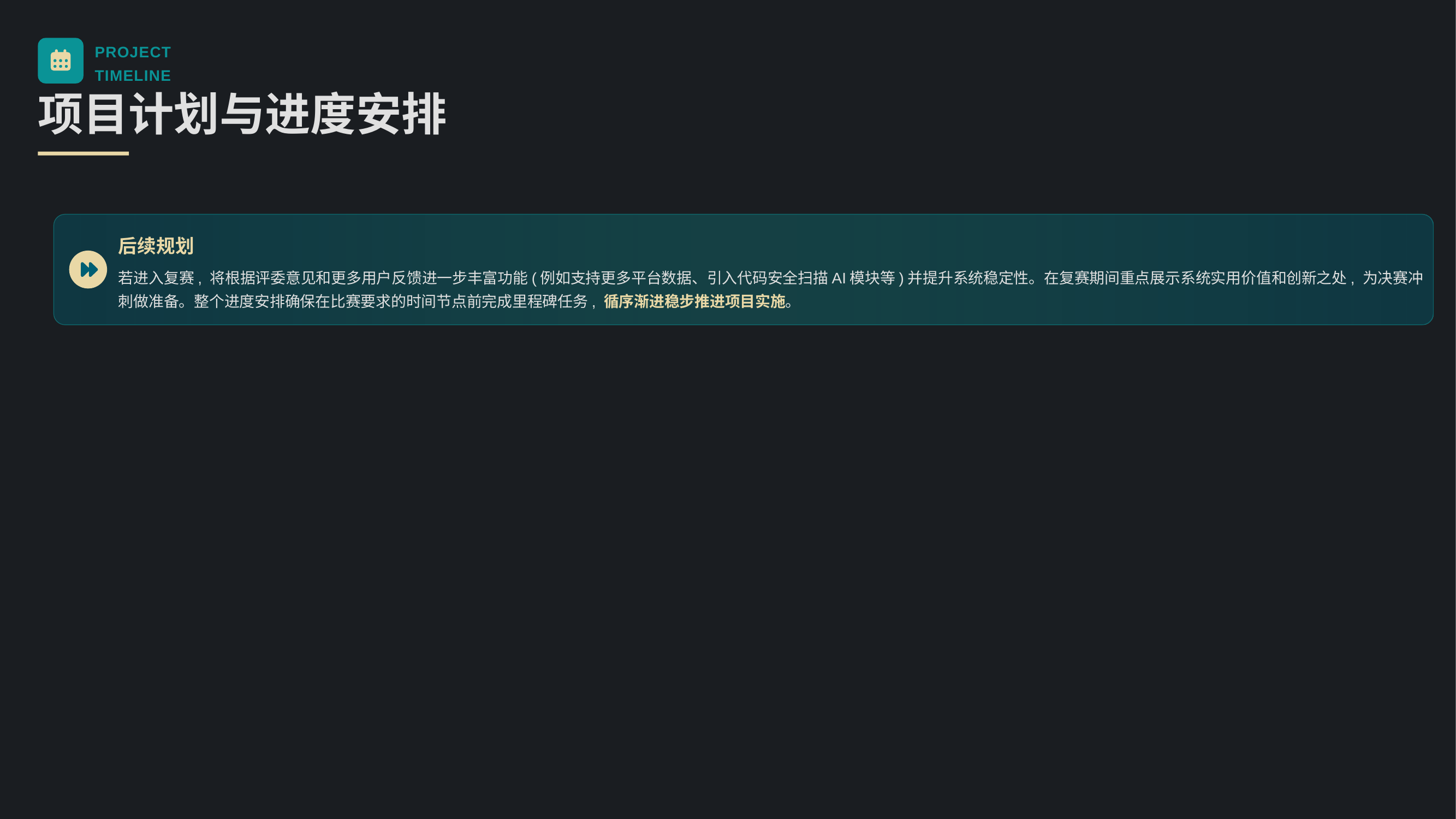

PROJECT TIMELINE
项目计划与进度安排

后续规划

若进入复赛, 将根据评委意见和更多用户反馈进一步丰富功能(例如支持更多平台数据、引入代码安全扫描AI模块等)并提升系统稳定性。在复赛期间重点展示系统实用价值和创新之处, 为决赛冲刺做准备。整个进度安排确保在比赛要求的时间节点前完成里程碑任务, 循序渐进稳步推进项目实施。